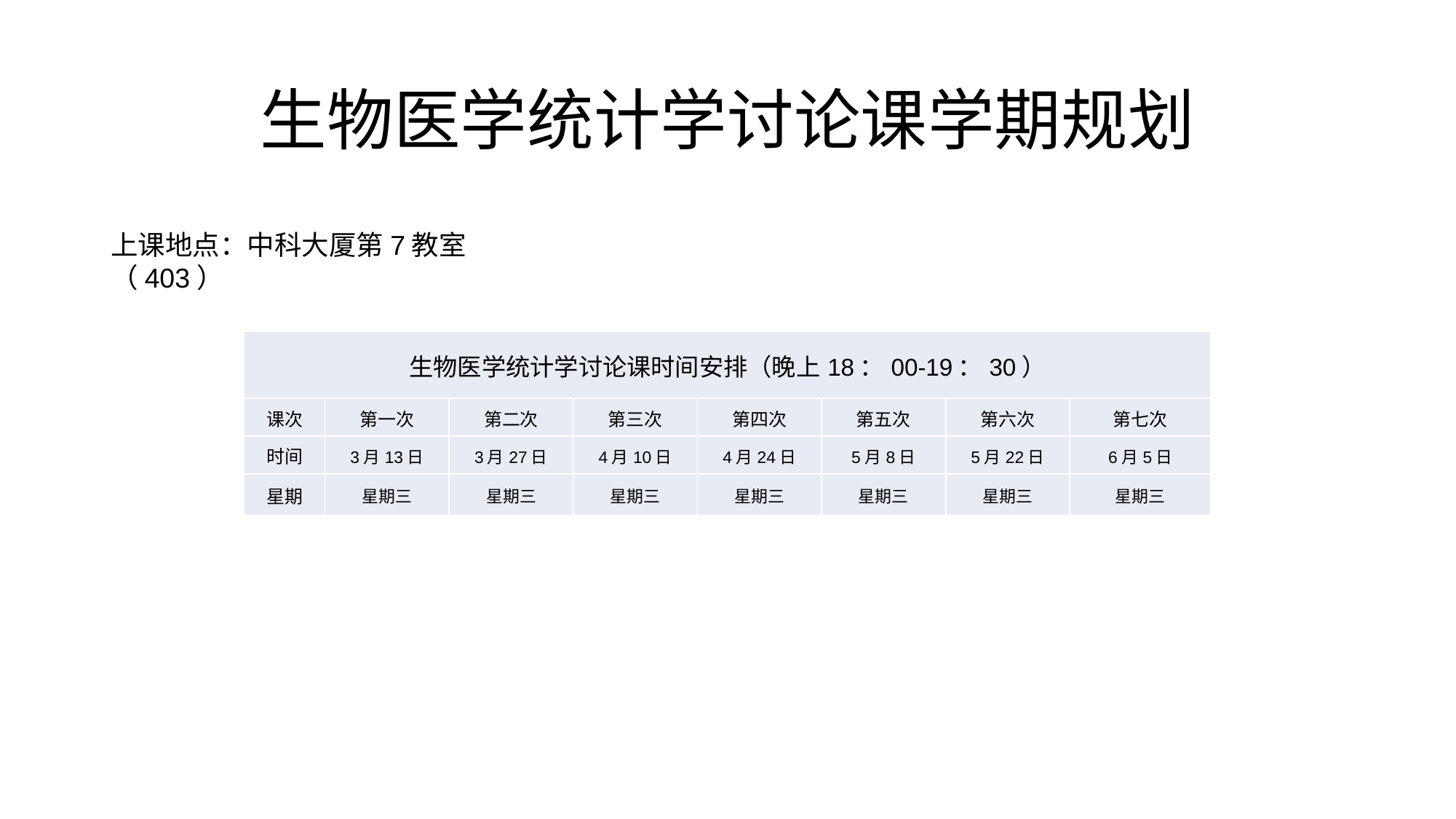

# 生物医学统计学讨论课学期规划
上课地点：中科大厦第7教室（403）
| 生物医学统计学讨论课时间安排（晚上18：00-19：30） |  |  |  |  |  |  |  |
| --- | --- | --- | --- | --- | --- | --- | --- |
| 课次 | 第一次 | 第二次 | 第三次 | 第四次 | 第五次 | 第六次 | 第七次 |
| 时间 | 3月13日 | 3月27日 | 4月10日 | 4月24日 | 5月8日 | 5月22日 | 6月5日 |
| 星期 | 星期三 | 星期三 | 星期三 | 星期三 | 星期三 | 星期三 | 星期三 |